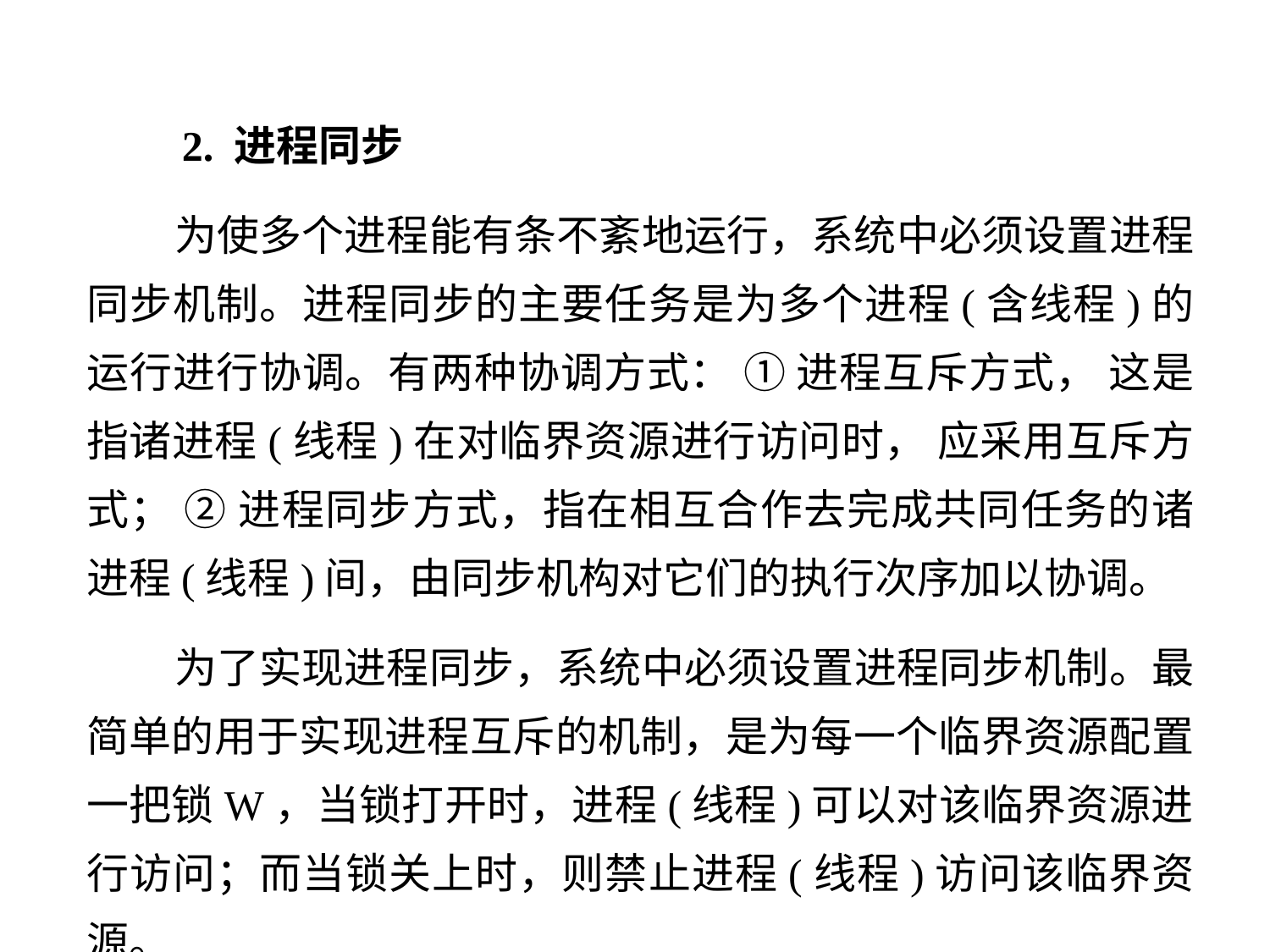

2. 进程同步
        为使多个进程能有条不紊地运行，系统中必须设置进程同步机制。进程同步的主要任务是为多个进程(含线程)的运行进行协调。有两种协调方式： ① 进程互斥方式， 这是指诸进程(线程)在对临界资源进行访问时， 应采用互斥方式； ② 进程同步方式，指在相互合作去完成共同任务的诸进程(线程)间，由同步机构对它们的执行次序加以协调。
        为了实现进程同步，系统中必须设置进程同步机制。最简单的用于实现进程互斥的机制，是为每一个临界资源配置一把锁W，当锁打开时，进程(线程)可以对该临界资源进行访问；而当锁关上时，则禁止进程(线程)访问该临界资源。